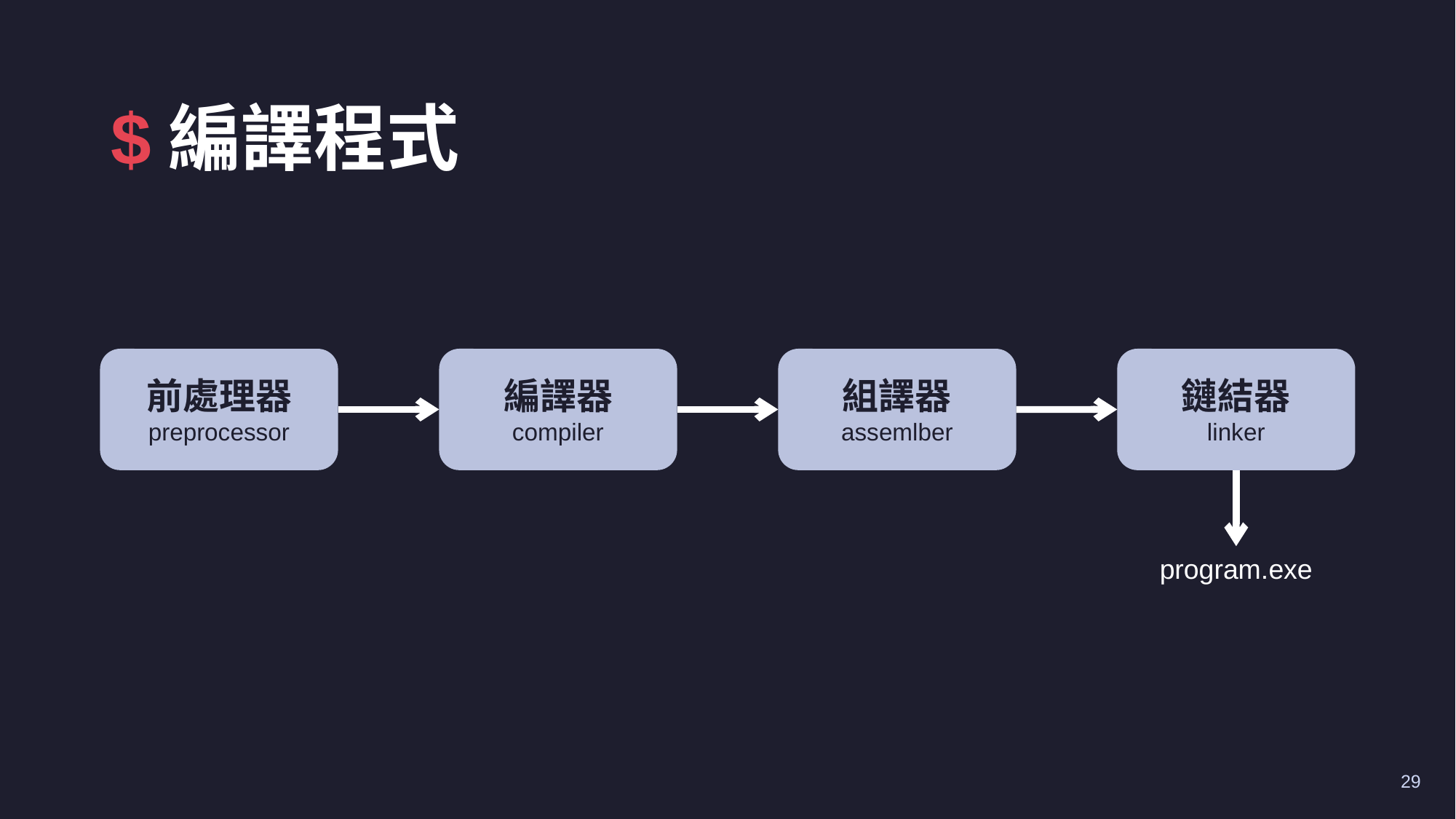

# $編譯程式
鏈結器
linker
前處理器
preprocessor
編譯器
compiler
組譯器
assemlber
program.exe
29